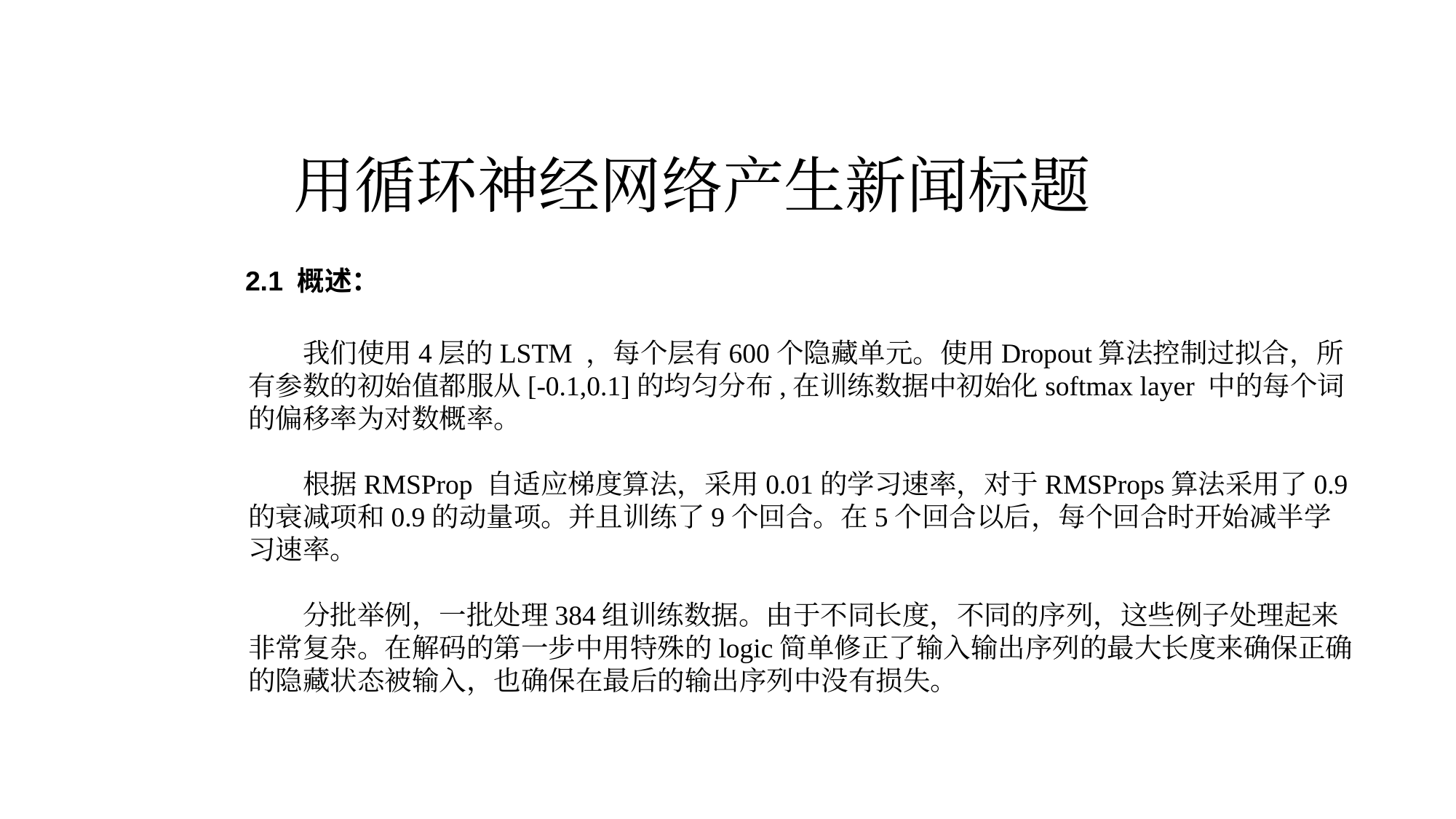

用循环神经网络产生新闻标题
2.1 概述：
我们使用4层的LSTM ，每个层有600个隐藏单元。使用Dropout算法控制过拟合，所有参数的初始值都服从[-0.1,0.1]的均匀分布,在训练数据中初始化softmax layer 中的每个词的偏移率为对数概率。

根据RMSProp 自适应梯度算法，采用0.01的学习速率，对于RMSProps算法采用了0.9的衰减项和0.9的动量项。并且训练了9个回合。在5个回合以后，每个回合时开始减半学习速率。

分批举例，一批处理384组训练数据。由于不同长度，不同的序列，这些例子处理起来非常复杂。在解码的第一步中用特殊的logic简单修正了输入输出序列的最大长度来确保正确的隐藏状态被输入，也确保在最后的输出序列中没有损失。